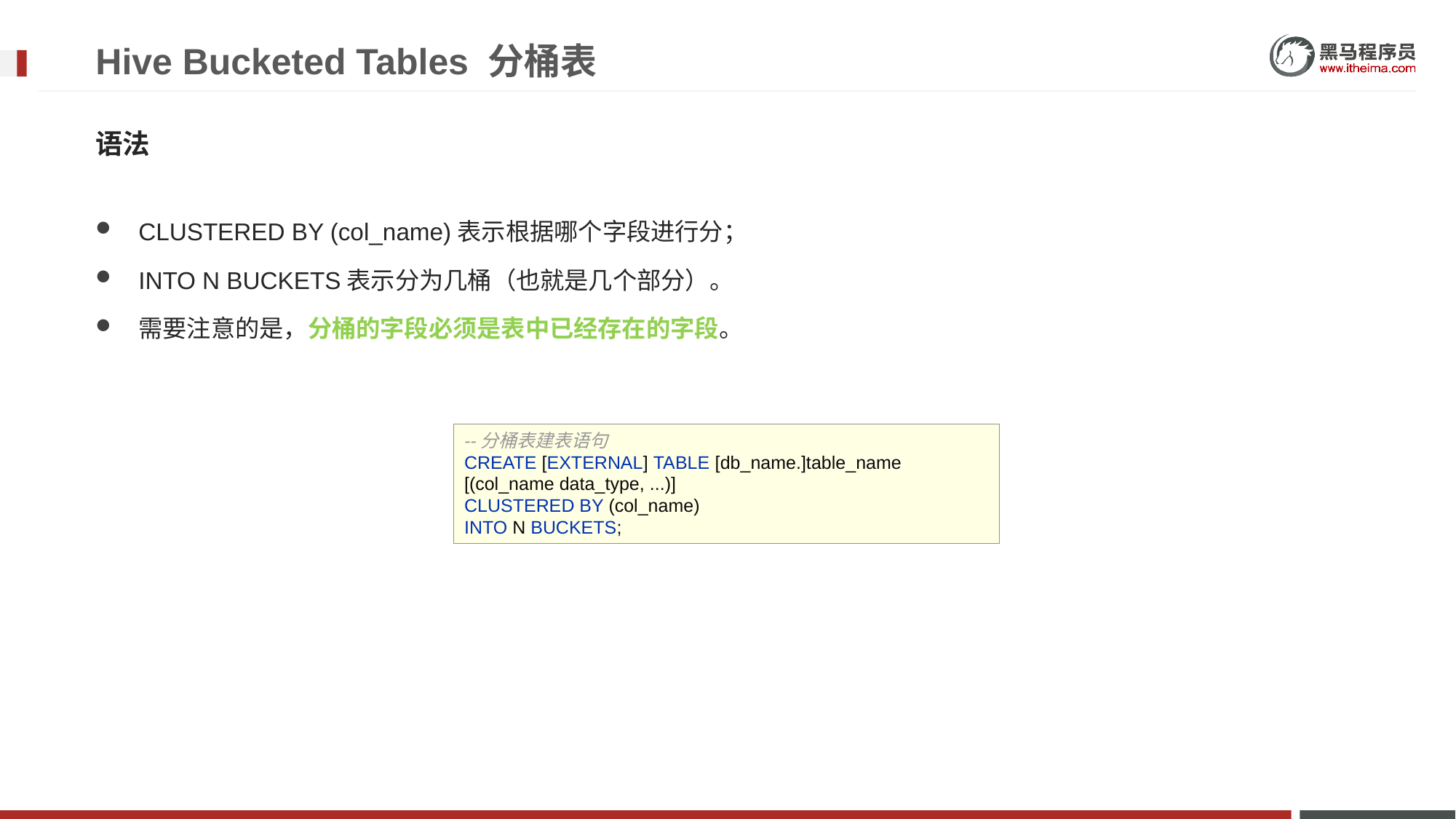

# Hive Bucketed Tables 分桶表
语法
CLUSTERED BY (col_name)表示根据哪个字段进行分；
INTO N BUCKETS表示分为几桶（也就是几个部分）。
需要注意的是，分桶的字段必须是表中已经存在的字段。

--分桶表建表语句
CREATE [EXTERNAL] TABLE [db_name.]table_name
[(col_name data_type, ...)]
CLUSTERED BY (col_name)
INTO N BUCKETS;